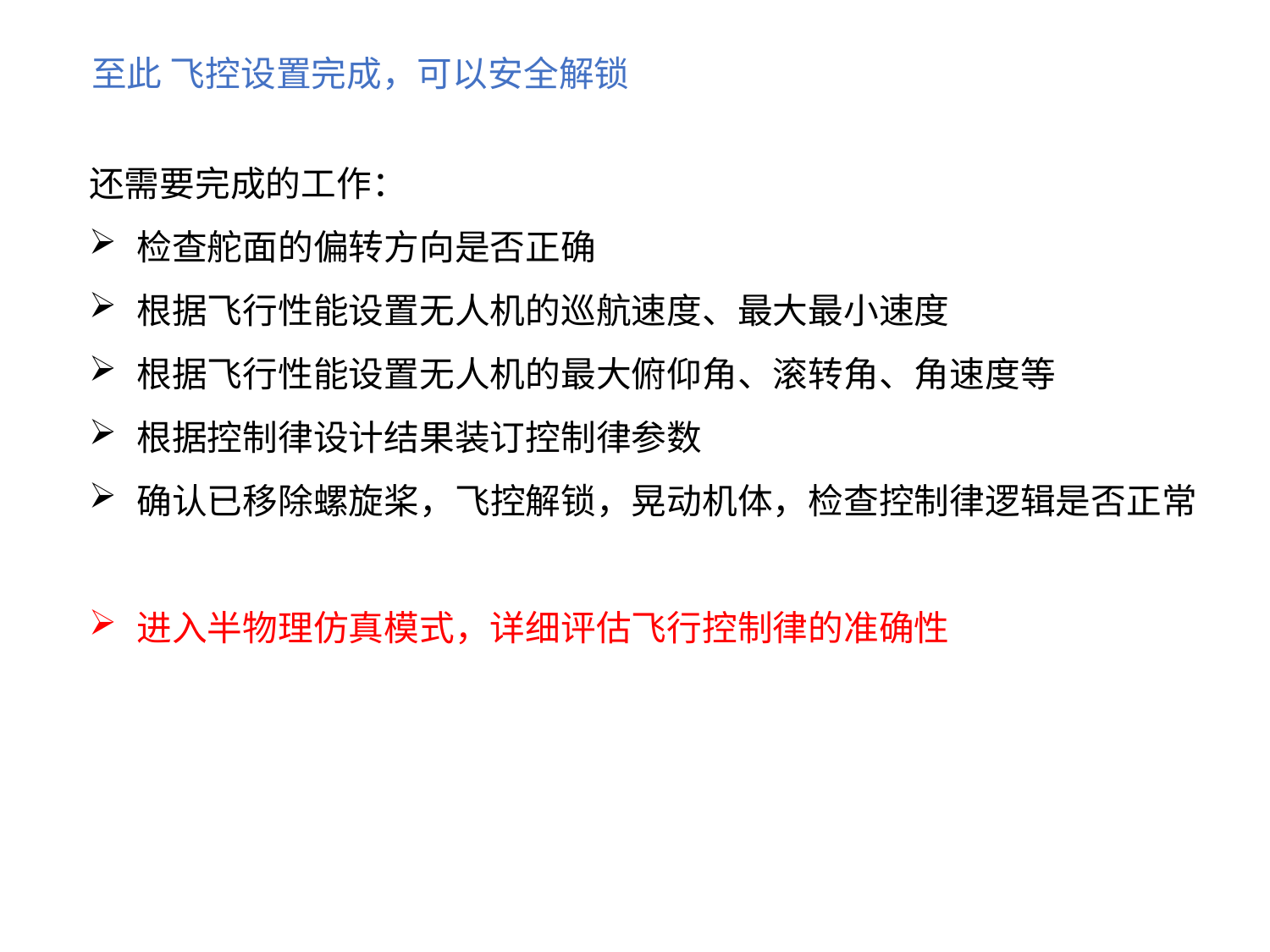

至此 飞控设置完成，可以安全解锁
还需要完成的工作：
检查舵面的偏转方向是否正确
根据飞行性能设置无人机的巡航速度、最大最小速度
根据飞行性能设置无人机的最大俯仰角、滚转角、角速度等
根据控制律设计结果装订控制律参数
确认已移除螺旋桨，飞控解锁，晃动机体，检查控制律逻辑是否正常

进入半物理仿真模式，详细评估飞行控制律的准确性